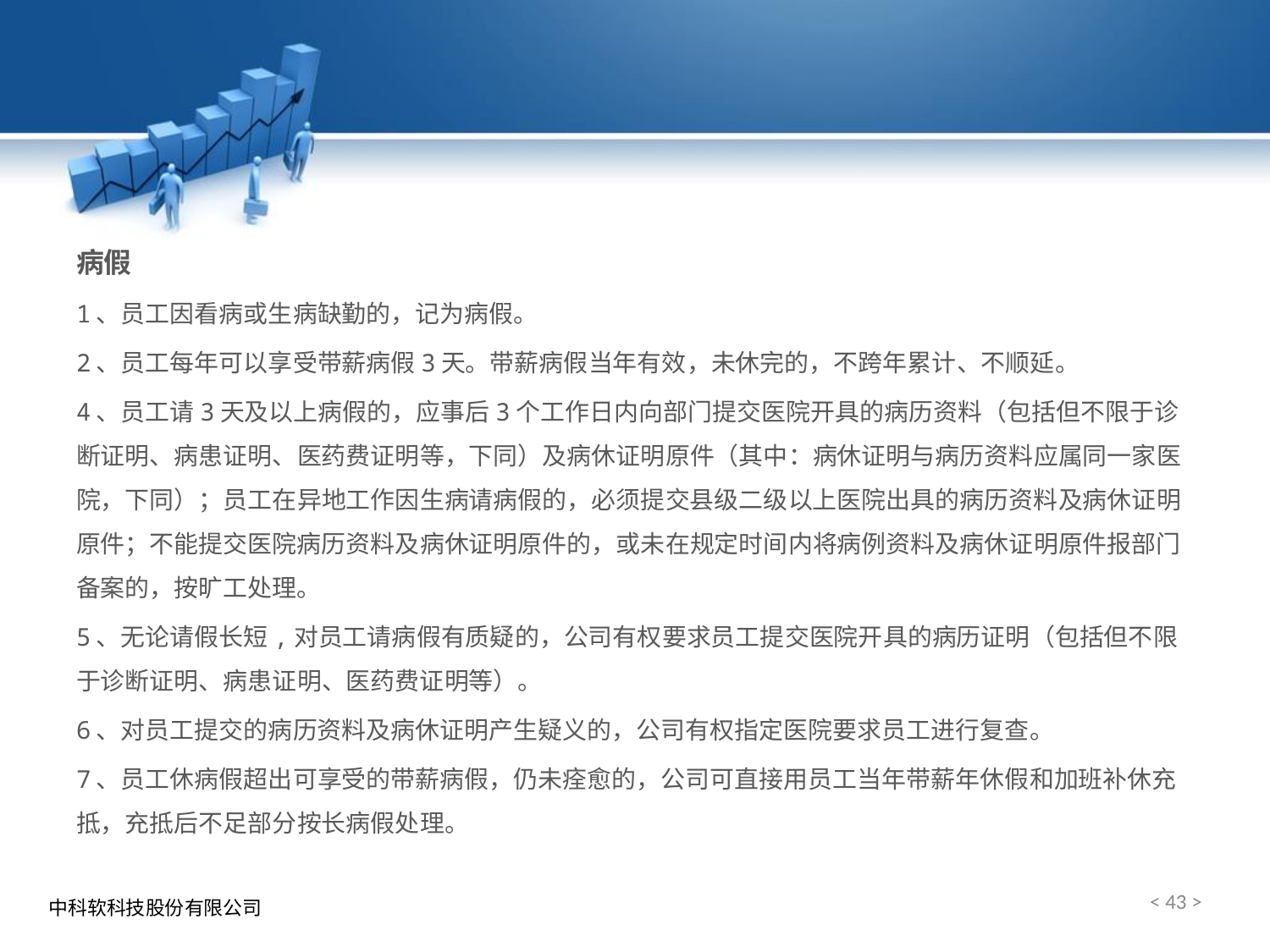

病假
1、员工因看病或生病缺勤的，记为病假。
2、员工每年可以享受带薪病假3天。带薪病假当年有效，未休完的，不跨年累计、不顺延。
4、员工请3天及以上病假的，应事后3个工作日内向部门提交医院开具的病历资料（包括但不限于诊断证明、病患证明、医药费证明等，下同）及病休证明原件（其中：病休证明与病历资料应属同一家医院，下同）；员工在异地工作因生病请病假的，必须提交县级二级以上医院出具的病历资料及病休证明原件；不能提交医院病历资料及病休证明原件的，或未在规定时间内将病例资料及病休证明原件报部门备案的，按旷工处理。
5、无论请假长短,对员工请病假有质疑的，公司有权要求员工提交医院开具的病历证明（包括但不限于诊断证明、病患证明、医药费证明等）。
6、对员工提交的病历资料及病休证明产生疑义的，公司有权指定医院要求员工进行复查。
7、员工休病假超出可享受的带薪病假，仍未痊愈的，公司可直接用员工当年带薪年休假和加班补休充抵，充抵后不足部分按长病假处理。